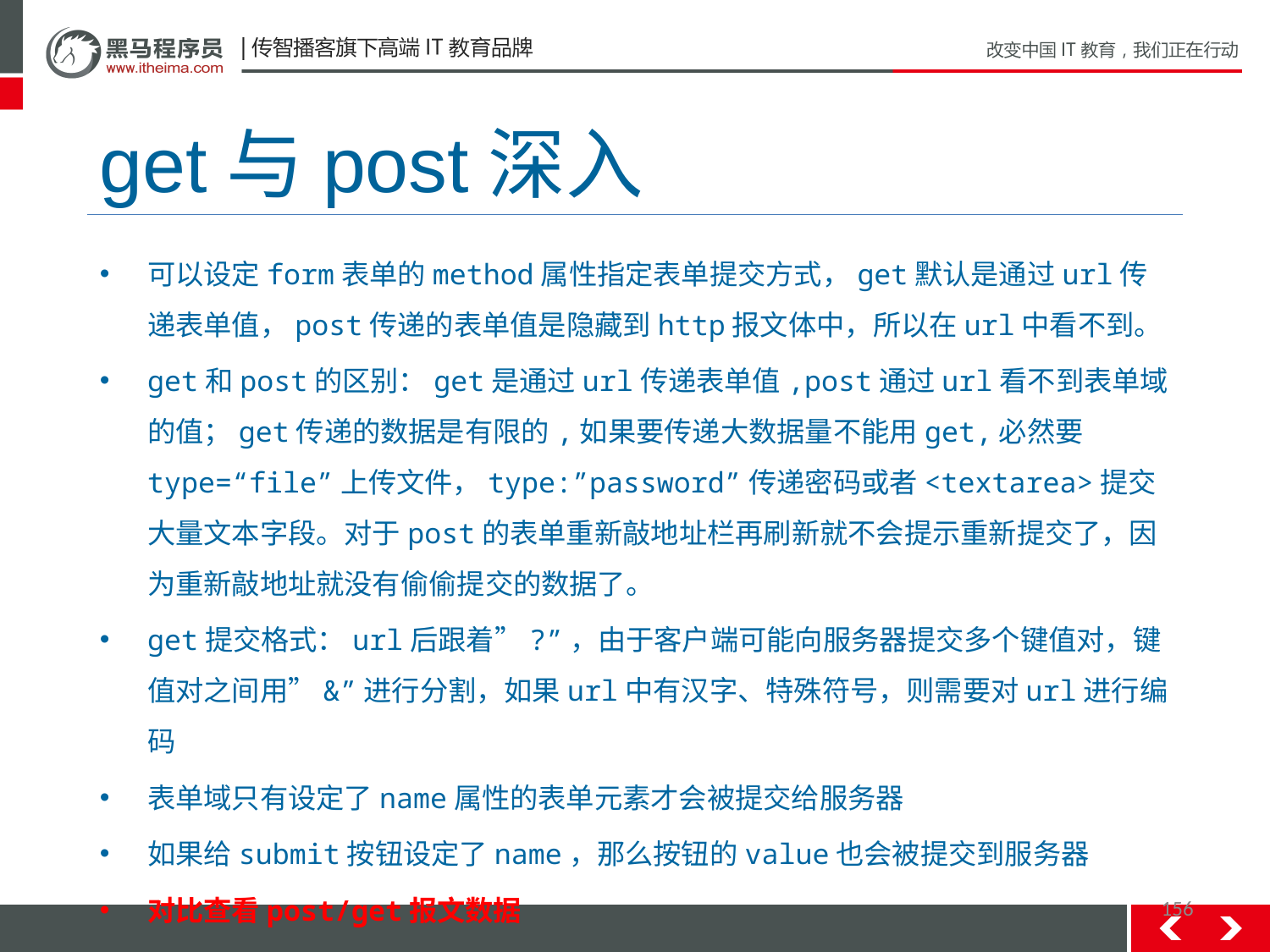

# get与post深入
可以设定form表单的method属性指定表单提交方式，get默认是通过url传递表单值，post传递的表单值是隐藏到http报文体中，所以在url中看不到。
get和post的区别：get是通过url传递表单值,post通过url看不到表单域的值；get传递的数据是有限的,如果要传递大数据量不能用get,必然要type=“file”上传文件，type:”password”传递密码或者<textarea>提交大量文本字段。对于post的表单重新敲地址栏再刷新就不会提示重新提交了，因为重新敲地址就没有偷偷提交的数据了。
get提交格式：url后跟着”?”，由于客户端可能向服务器提交多个键值对，键值对之间用”&”进行分割，如果url中有汉字、特殊符号，则需要对url进行编码
表单域只有设定了name属性的表单元素才会被提交给服务器
如果给submit按钮设定了name，那么按钮的value也会被提交到服务器
对比查看post/get报文数据
156